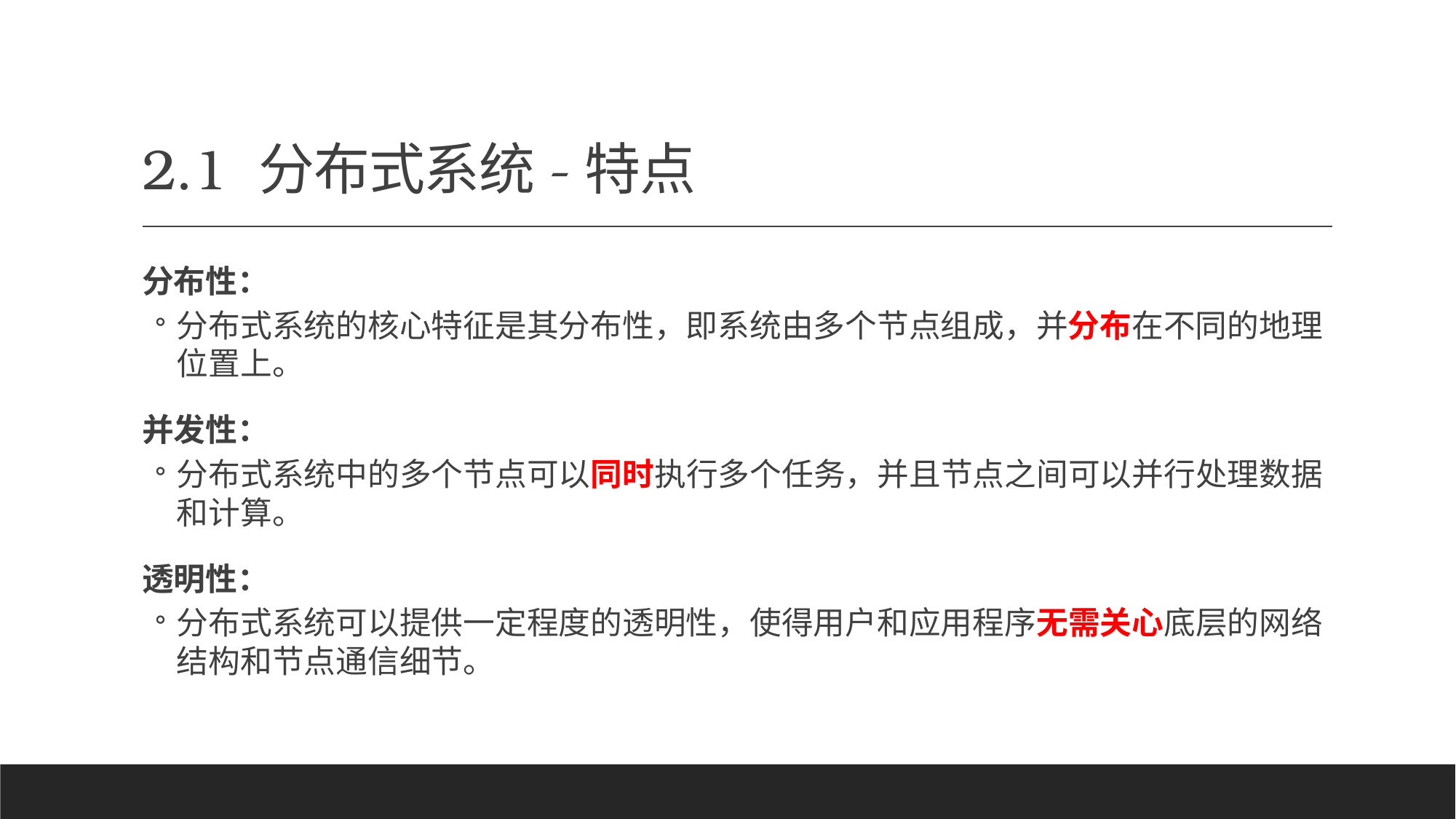

# 2.1 分布式系统-特点
分布性：
分布式系统的核心特征是其分布性，即系统由多个节点组成，并分布在不同的地理位置上。
并发性：
分布式系统中的多个节点可以同时执行多个任务，并且节点之间可以并行处理数据和计算。
透明性：
分布式系统可以提供一定程度的透明性，使得用户和应用程序无需关心底层的网络结构和节点通信细节。